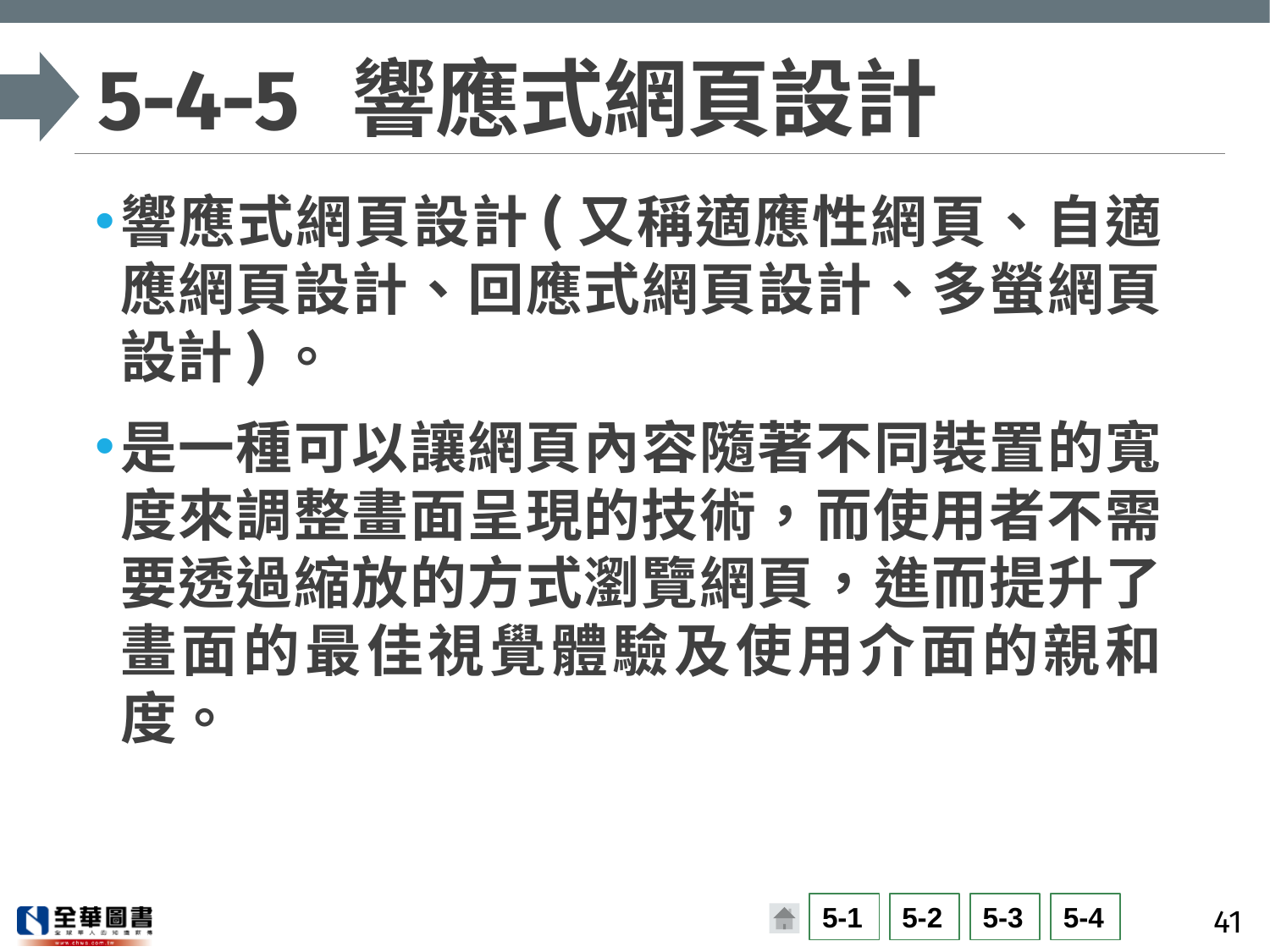

# 5-4-5	響應式網頁設計
響應式網頁設計(又稱適應性網頁、自適應網頁設計、回應式網頁設計、多螢網頁設計)。
是一種可以讓網頁內容隨著不同裝置的寬度來調整畫面呈現的技術，而使用者不需要透過縮放的方式瀏覽網頁，進而提升了畫面的最佳視覺體驗及使用介面的親和度。
41